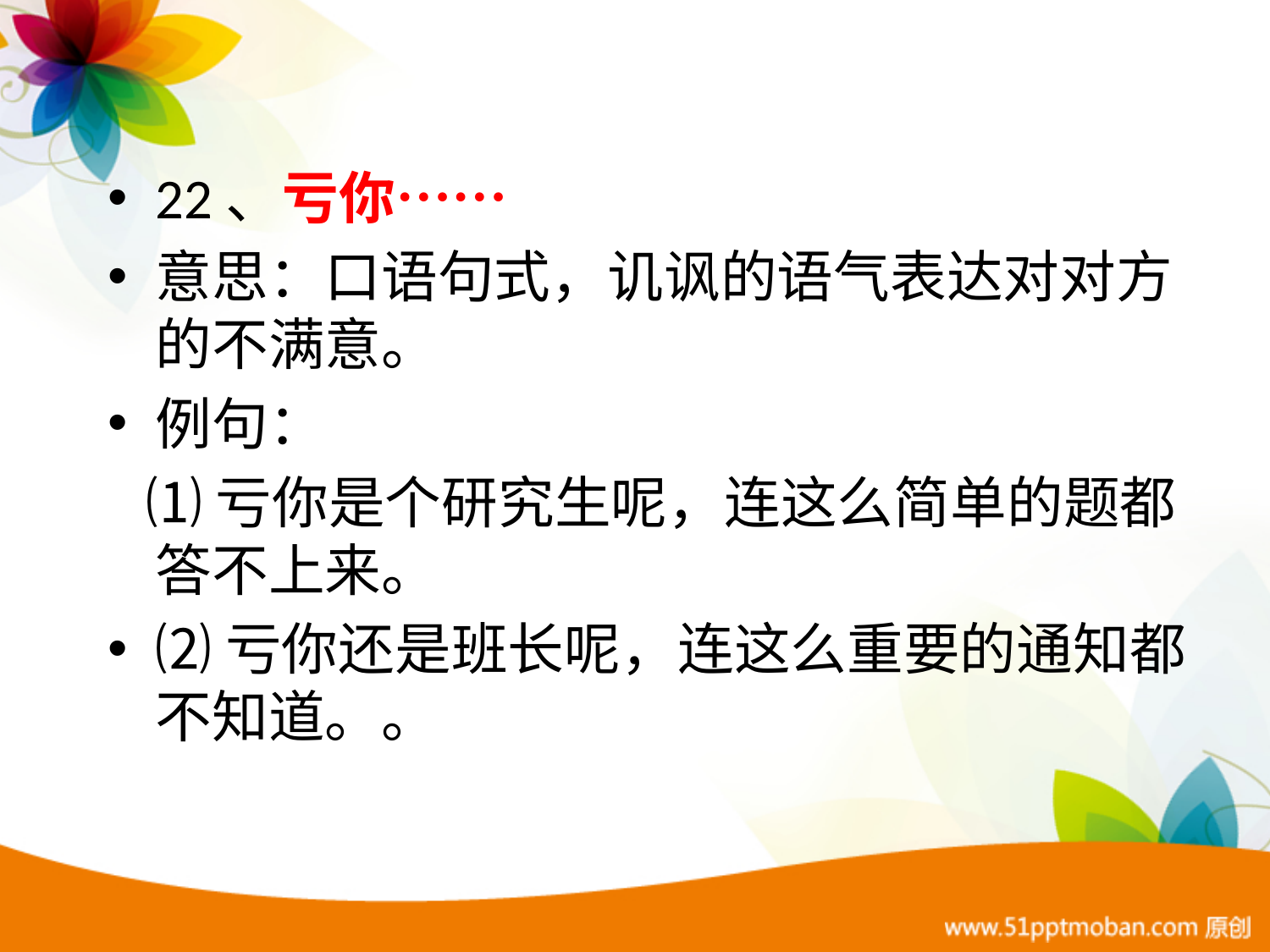

22、亏你……
意思：口语句式，讥讽的语气表达对对方的不满意。
例句：
   ⑴亏你是个研究生呢，连这么简单的题都答不上来。
⑵亏你还是班长呢，连这么重要的通知都不知道。。